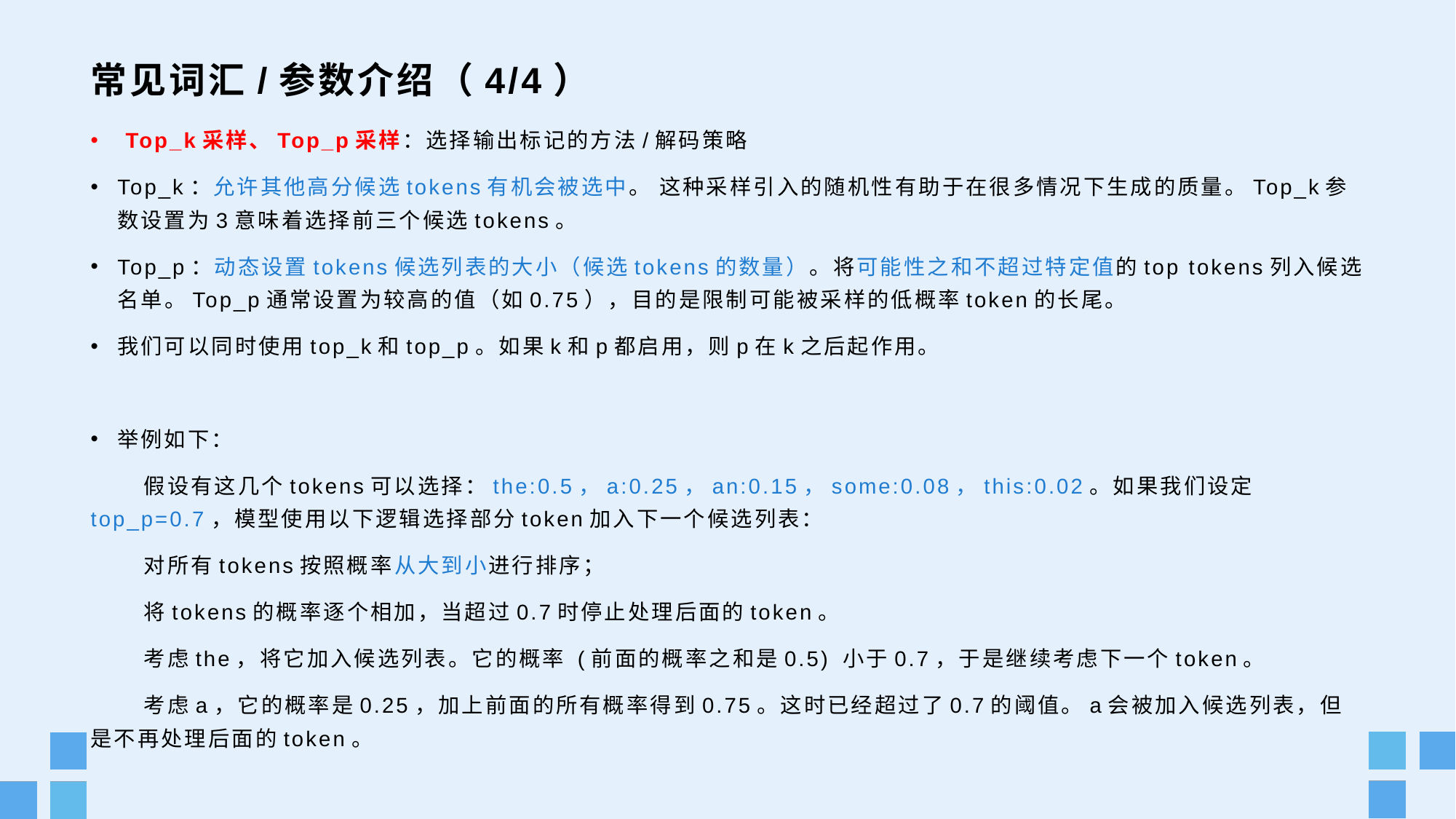

# 常见词汇/参数介绍（4/4）
 Top_k采样、Top_p采样：选择输出标记的方法/解码策略
Top_k：允许其他高分候选tokens有机会被选中。 这种采样引入的随机性有助于在很多情况下生成的质量。Top_k参数设置为3意味着选择前三个候选tokens。
Top_p：动态设置tokens候选列表的大小（候选tokens的数量）。将可能性之和不超过特定值的top tokens列入候选名单。Top_p通常设置为较高的值（如0.75），目的是限制可能被采样的低概率token的长尾。
我们可以同时使用top_k和top_p。如果k和p都启用，则p在k之后起作用。

举例如下：
假设有这几个tokens可以选择：the:0.5，a:0.25，an:0.15，some:0.08，this:0.02。如果我们设定top_p=0.7，模型使用以下逻辑选择部分token加入下一个候选列表：
对所有tokens按照概率从大到小进行排序；
将tokens的概率逐个相加，当超过0.7时停止处理后面的token。
考虑the，将它加入候选列表。它的概率 (前面的概率之和是0.5) 小于0.7，于是继续考虑下一个token。
考虑a，它的概率是0.25，加上前面的所有概率得到0.75。这时已经超过了0.7的阈值。a会被加入候选列表，但是不再处理后面的token。